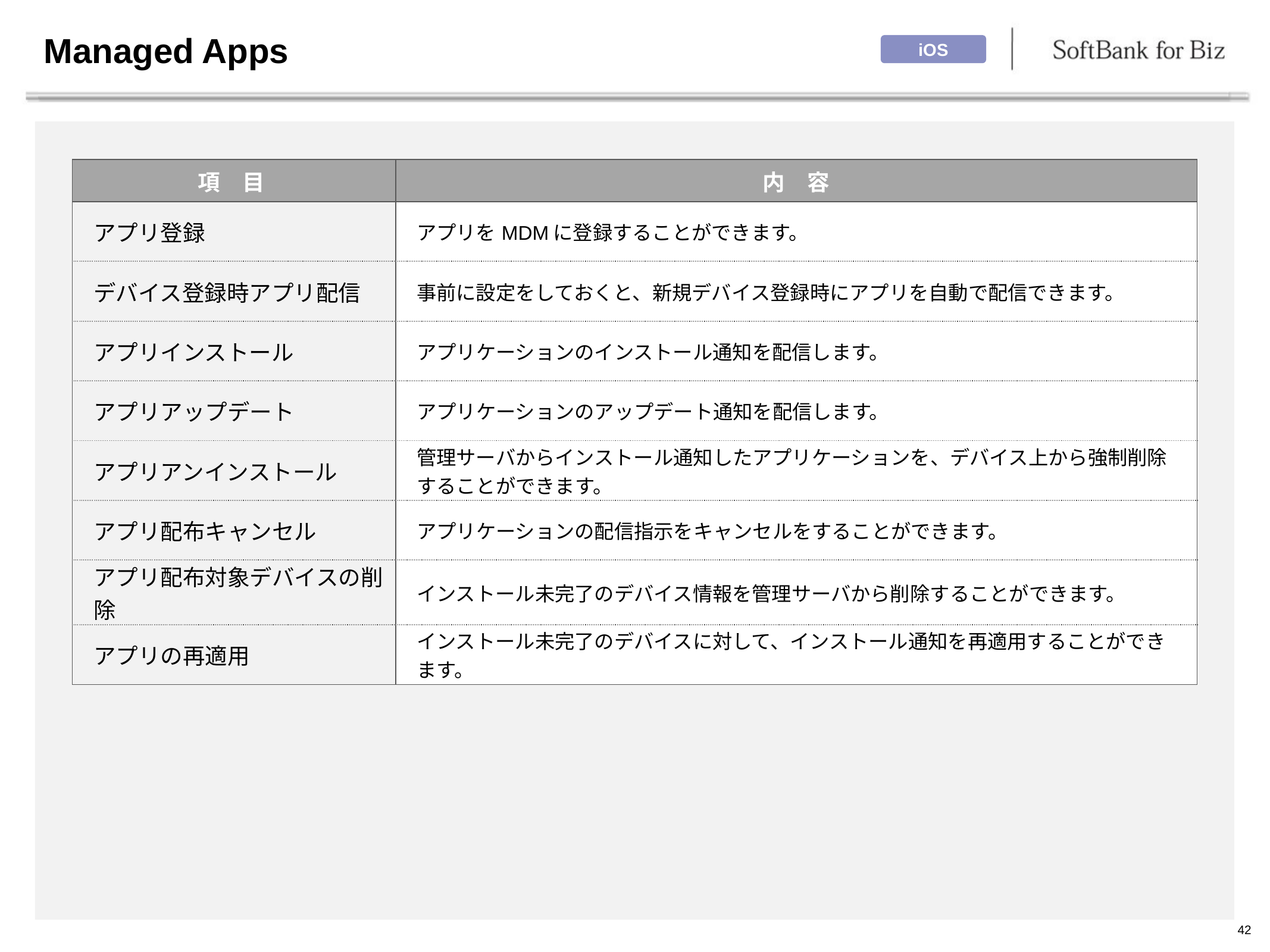

# Managed Apps
iOS
| 項　目 | 内　容 |
| --- | --- |
| アプリ登録 | アプリをMDMに登録することができます。 |
| デバイス登録時アプリ配信 | 事前に設定をしておくと、新規デバイス登録時にアプリを自動で配信できます。 |
| アプリインストール | アプリケーションのインストール通知を配信します。 |
| アプリアップデート | アプリケーションのアップデート通知を配信します。 |
| アプリアンインストール | 管理サーバからインストール通知したアプリケーションを、デバイス上から強制削除することができます。 |
| アプリ配布キャンセル | アプリケーションの配信指示をキャンセルをすることができます。 |
| アプリ配布対象デバイスの削除 | インストール未完了のデバイス情報を管理サーバから削除することができます。 |
| アプリの再適用 | インストール未完了のデバイスに対して、インストール通知を再適用することができます。 |
42